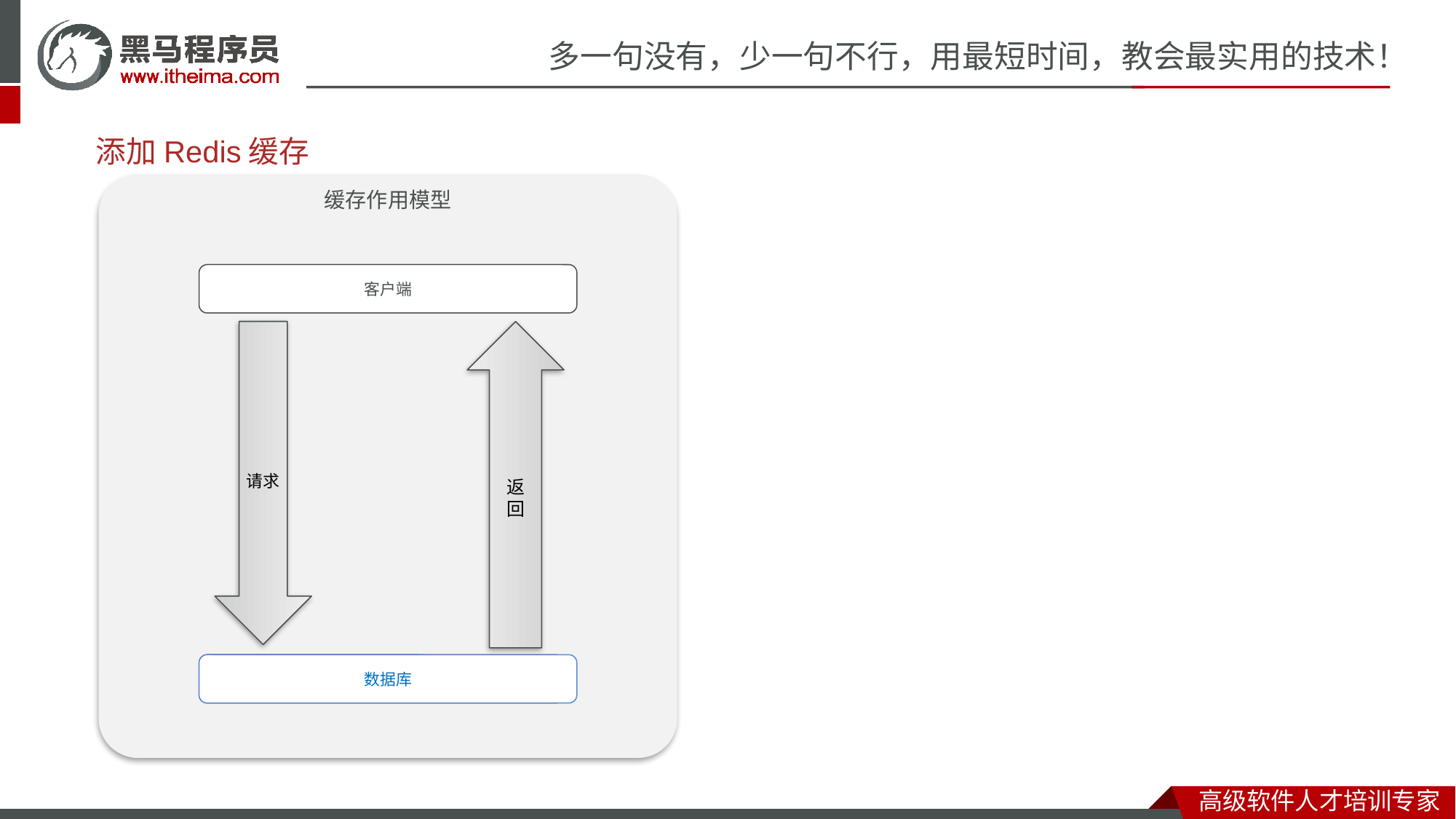

添加Redis缓存
缓存作用模型
客户端

请求
返回
Redis
数据库